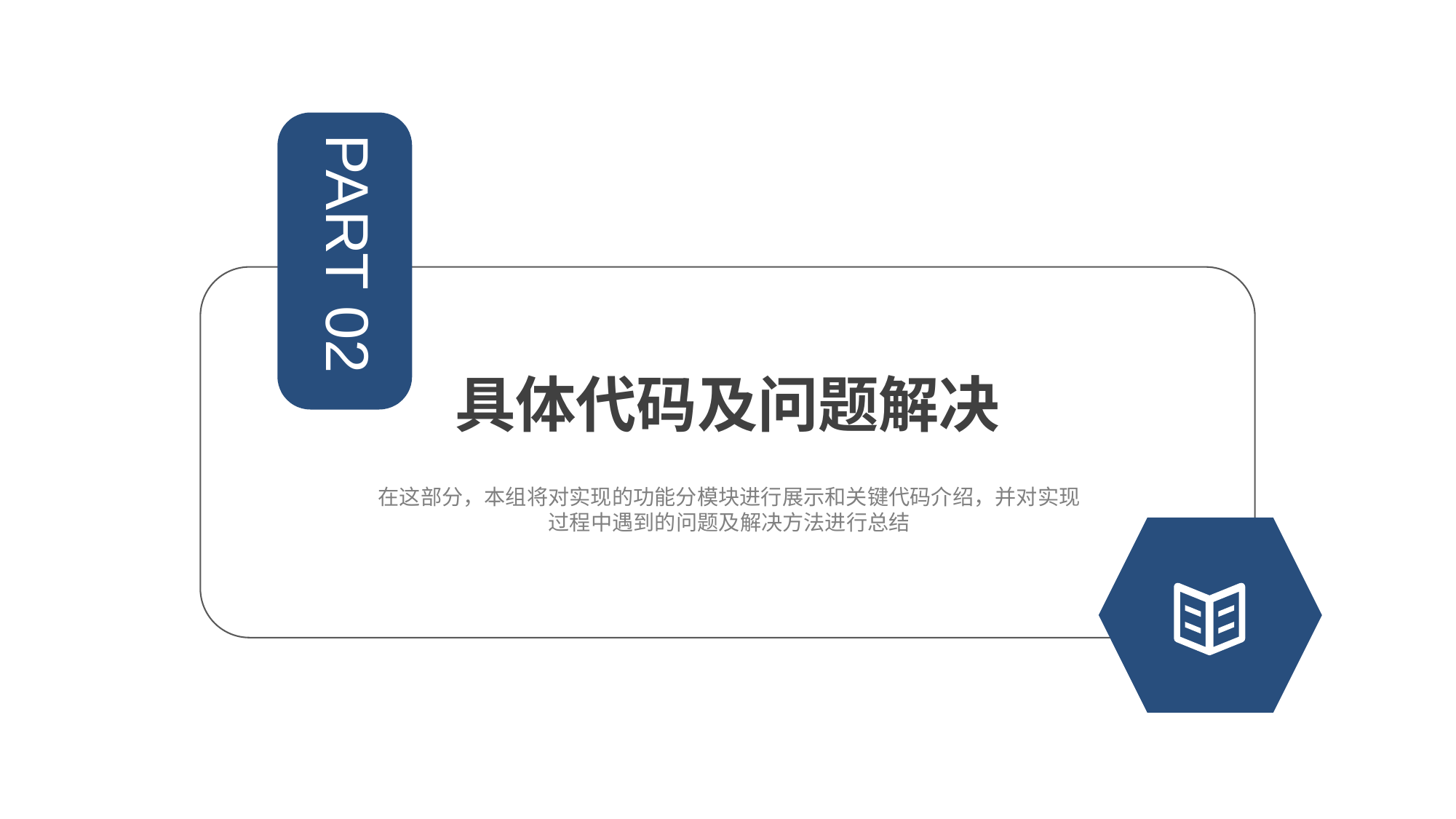

PART 02

具体代码及问题解决
在这部分，本组将对实现的功能分模块进行展示和关键代码介绍，并对实现过程中遇到的问题及解决方法进行总结